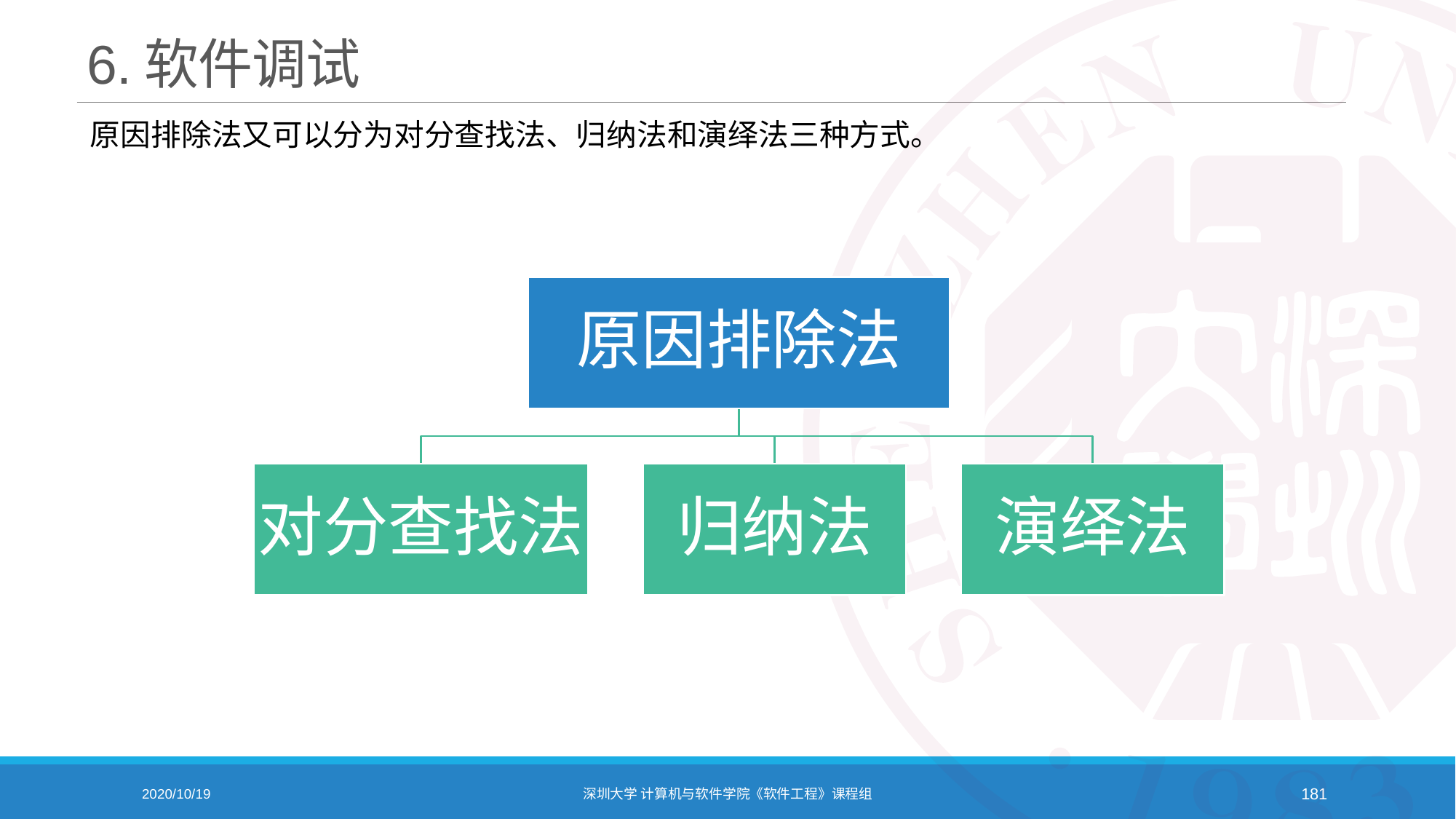

# 6.软件调试
原因排除法又可以分为对分查找法、归纳法和演绎法三种方式。
原因排除法
对分查找法
归纳法
演绎法
2020/10/19
深圳大学 计算机与软件学院《软件工程》课程组
181